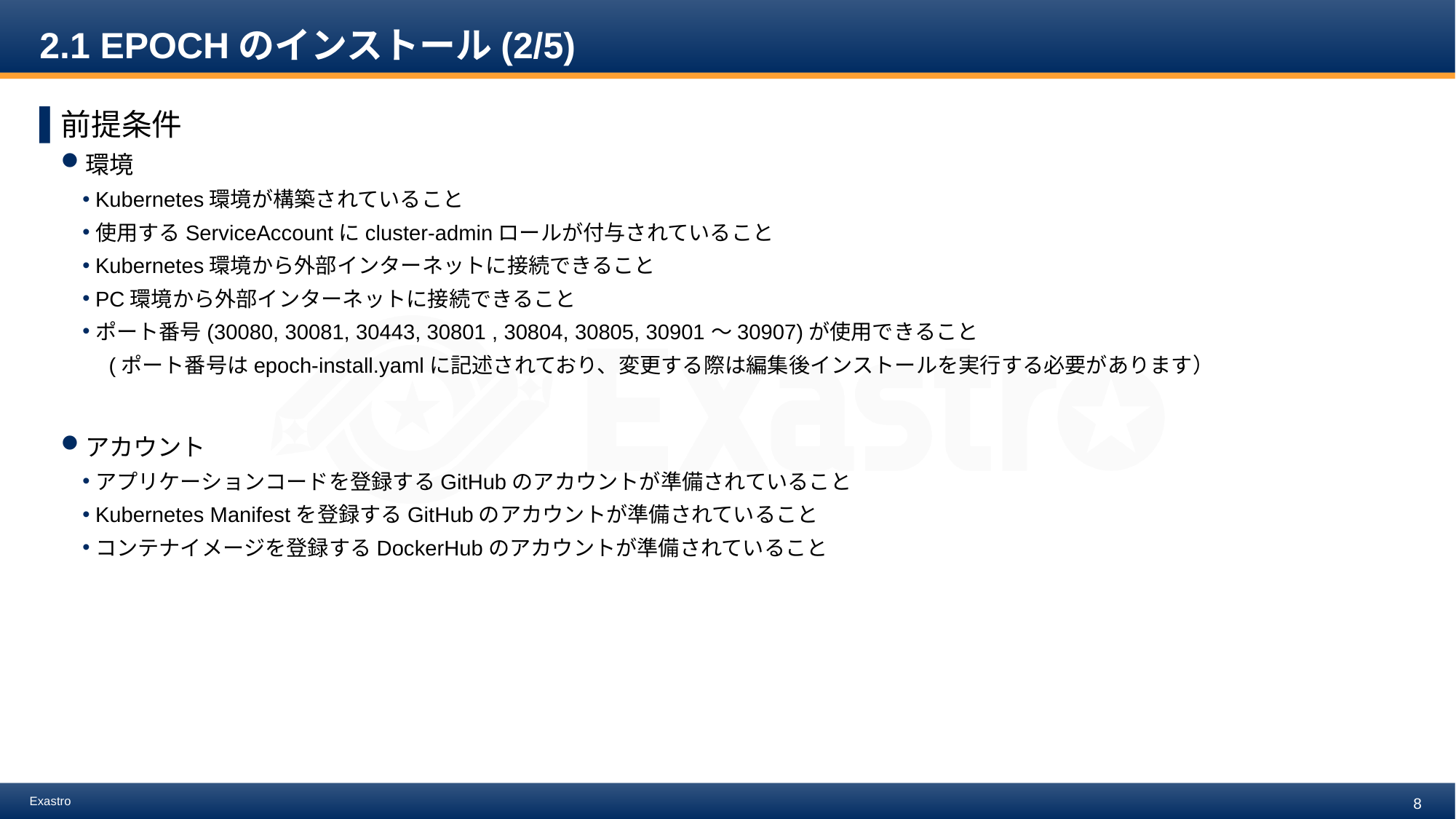

# 2.1 EPOCHのインストール(2/5)
前提条件
環境
Kubernetes環境が構築されていること
使用するServiceAccountにcluster-adminロールが付与されていること
Kubernetes環境から外部インターネットに接続できること
PC環境から外部インターネットに接続できること
ポート番号(30080, 30081, 30443, 30801 , 30804, 30805, 30901～30907)が使用できること
　(ポート番号はepoch-install.yamlに記述されており、変更する際は編集後インストールを実行する必要があります）

アカウント
アプリケーションコードを登録するGitHubのアカウントが準備されていること
Kubernetes Manifestを登録するGitHubのアカウントが準備されていること
コンテナイメージを登録するDockerHubのアカウントが準備されていること